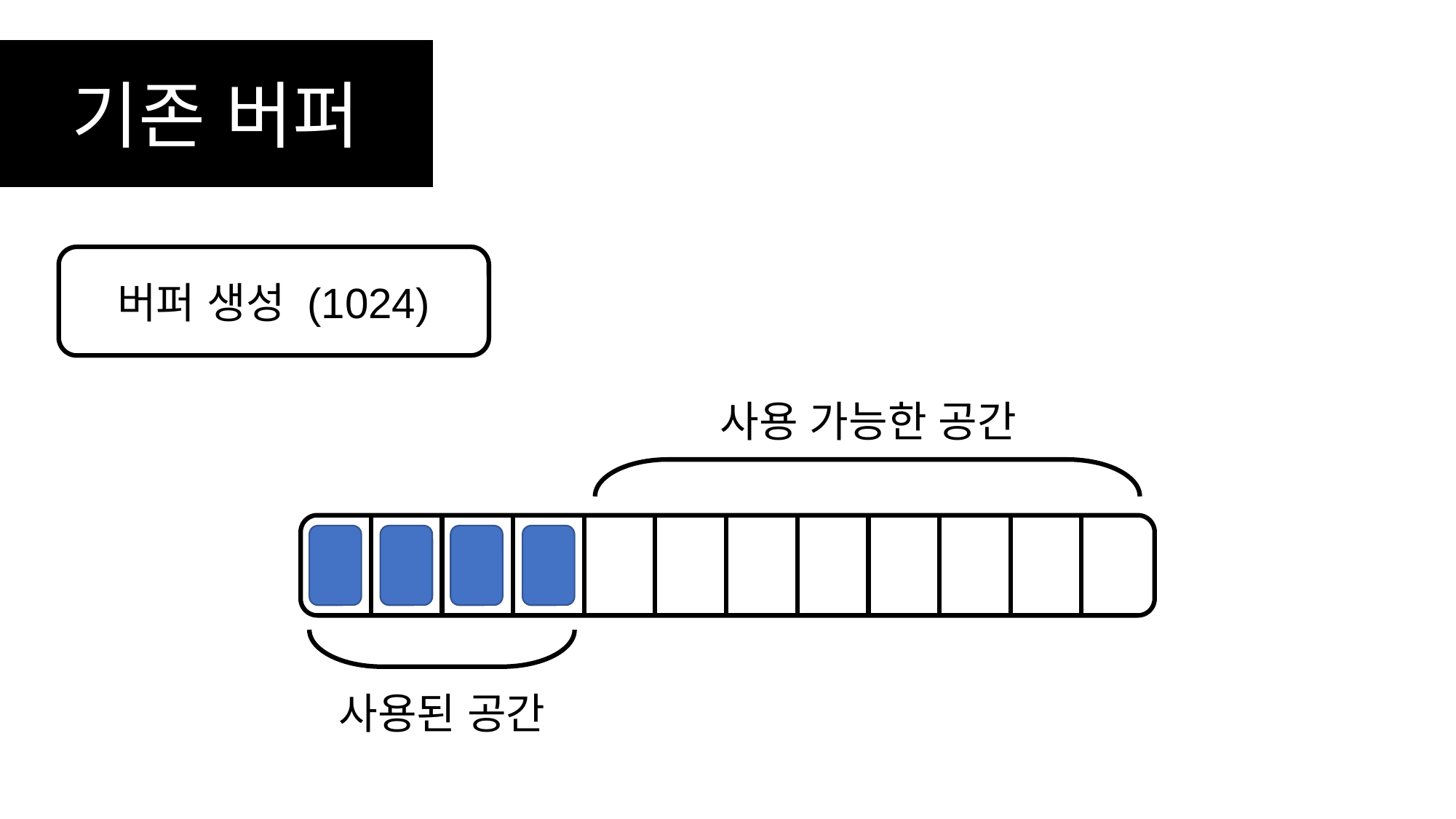

기존 버퍼

버퍼 생성 (1024)
사용 가능한 공간

사용된 공간